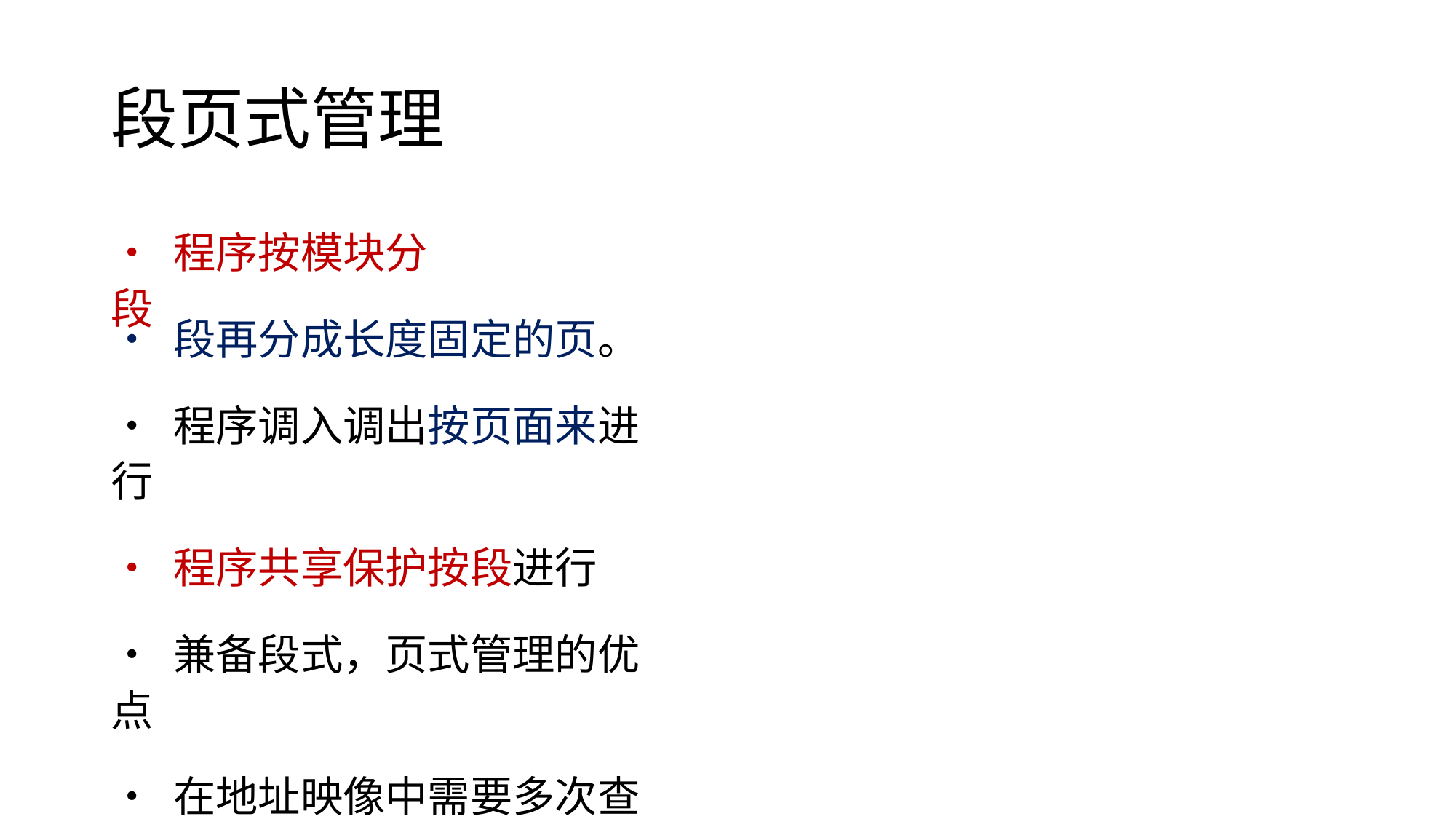

段页式管理
• 程序按模块分段
• 段再分成长度固定的页。
• 程序调入调出按页面来进行
• 程序共享保护按段进行
• 兼备段式，页式管理的优点
• 在地址映像中需要多次查表